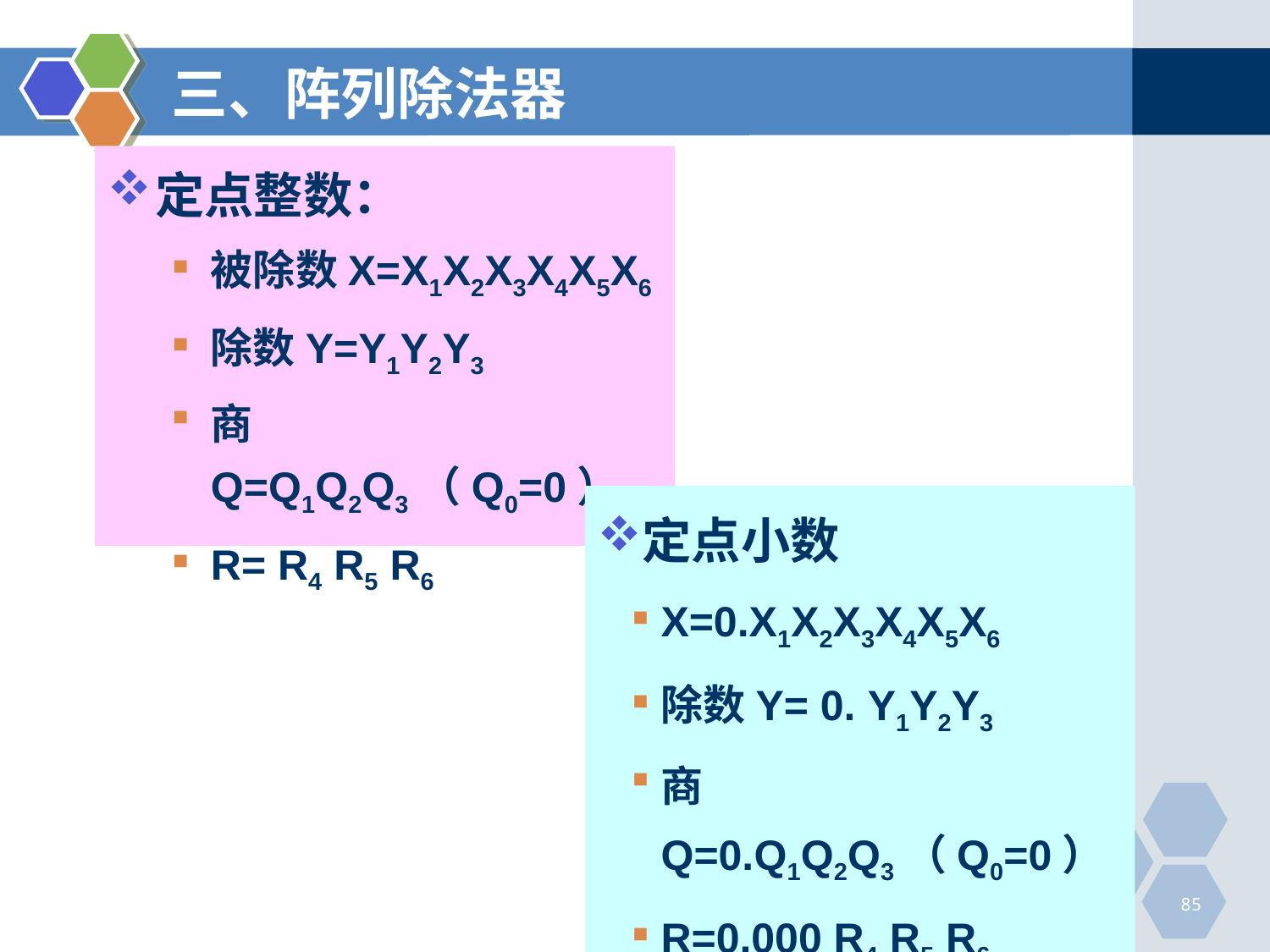

# 三、阵列除法器
定点整数：
被除数X=X1X2X3X4X5X6
除数Y=Y1Y2Y3
商Q=Q1Q2Q3（Q0=0）
R= R4 R5 R6
定点小数
X=0.X1X2X3X4X5X6
除数Y= 0. Y1Y2Y3
商Q=0.Q1Q2Q3（Q0=0）
R=0.000 R4 R5 R6
85